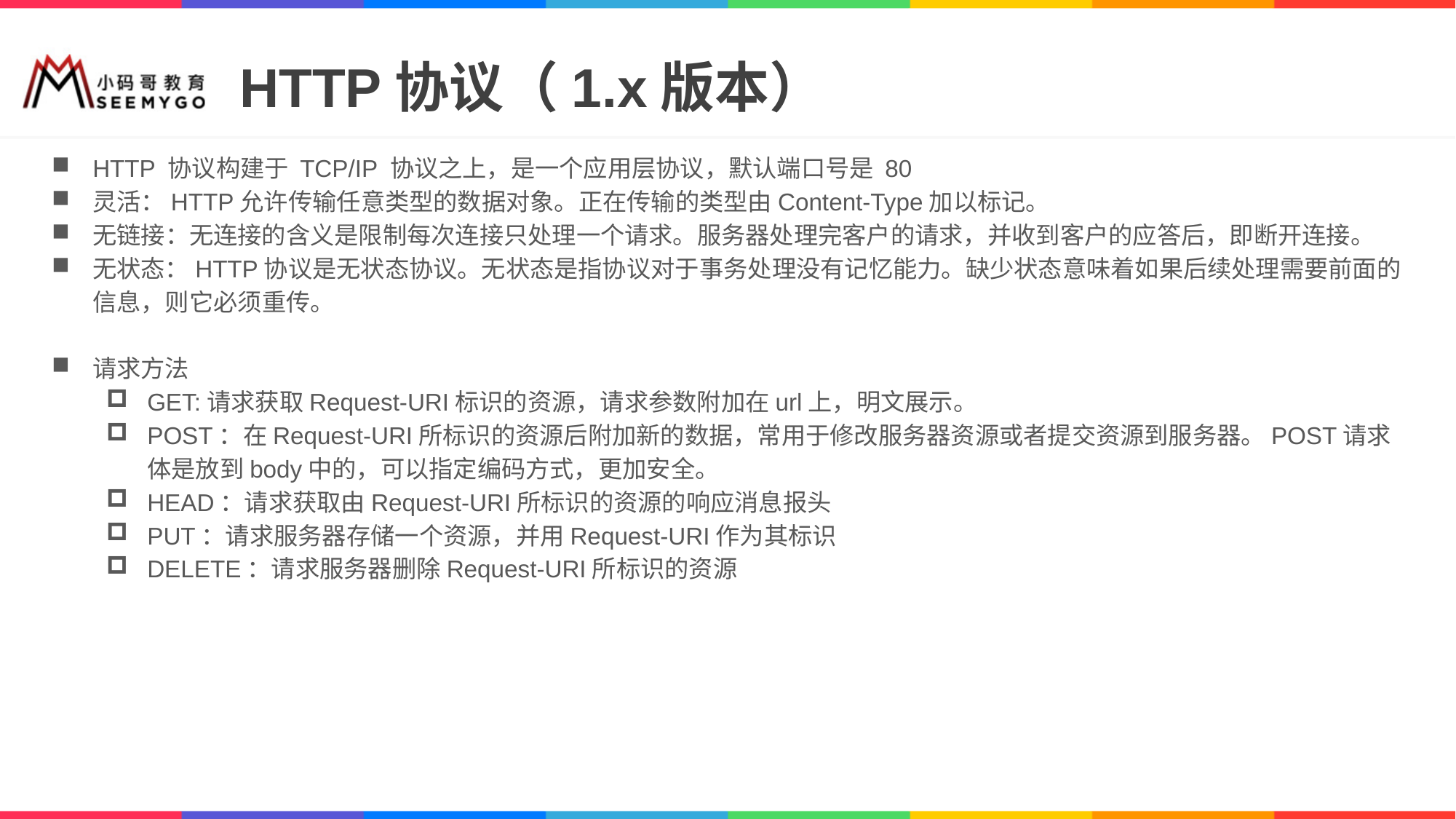

# HTTP协议（1.x版本）
HTTP 协议构建于 TCP/IP 协议之上，是一个应用层协议，默认端口号是 80
灵活：HTTP允许传输任意类型的数据对象。正在传输的类型由Content-Type加以标记。
无链接：无连接的含义是限制每次连接只处理一个请求。服务器处理完客户的请求，并收到客户的应答后，即断开连接。
无状态：HTTP协议是无状态协议。无状态是指协议对于事务处理没有记忆能力。缺少状态意味着如果后续处理需要前面的信息，则它必须重传。

请求方法
GET:请求获取Request-URI标识的资源，请求参数附加在url上，明文展示。
POST：在Request-URI所标识的资源后附加新的数据，常用于修改服务器资源或者提交资源到服务器。POST请求体是放到body中的，可以指定编码方式，更加安全。
HEAD：请求获取由Request-URI所标识的资源的响应消息报头
PUT：请求服务器存储一个资源，并用Request-URI作为其标识
DELETE：请求服务器删除Request-URI所标识的资源